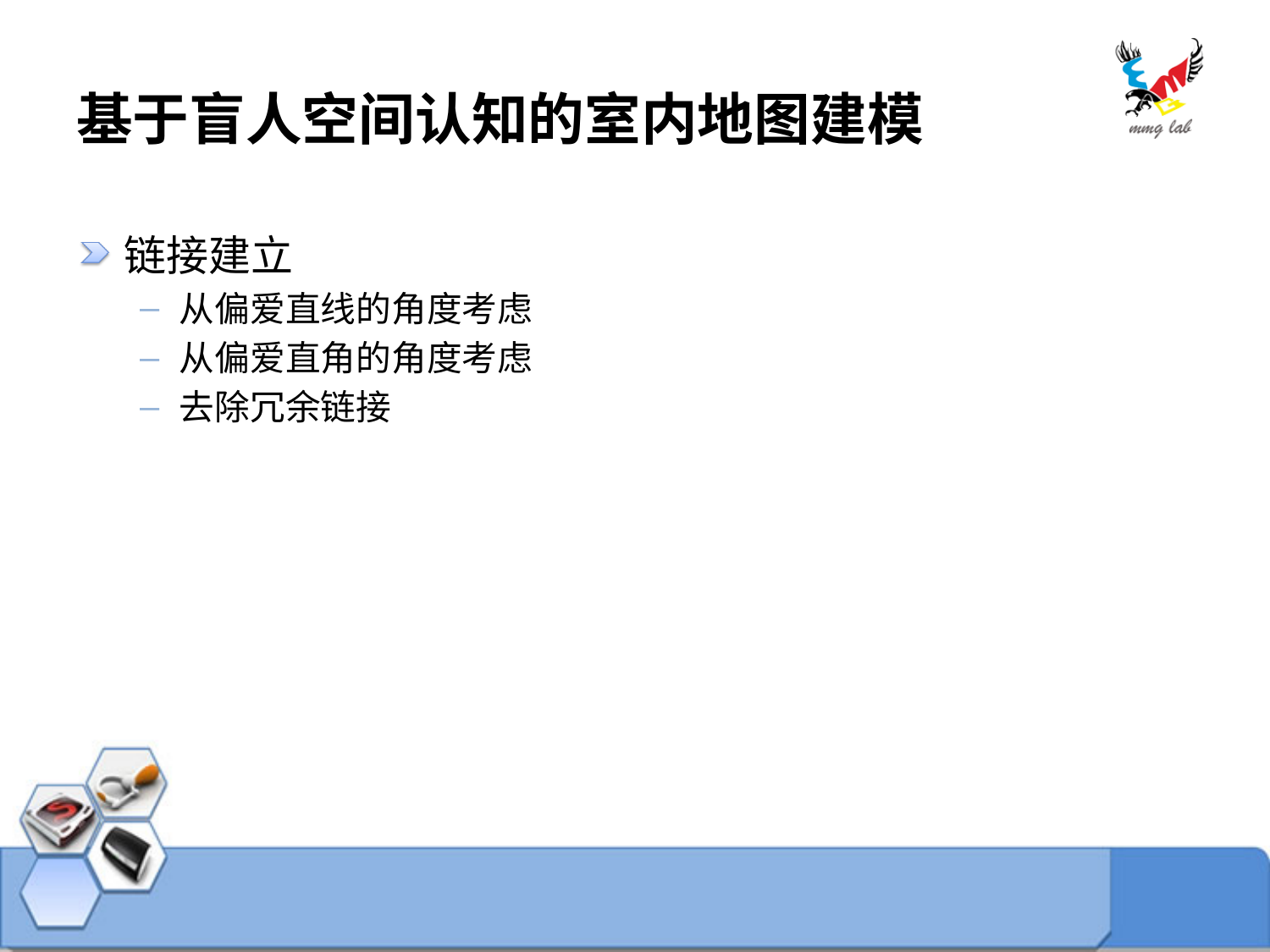

# 基于盲人空间认知的室内地图建模
链接建立
从偏爱直线的角度考虑
从偏爱直角的角度考虑
去除冗余链接